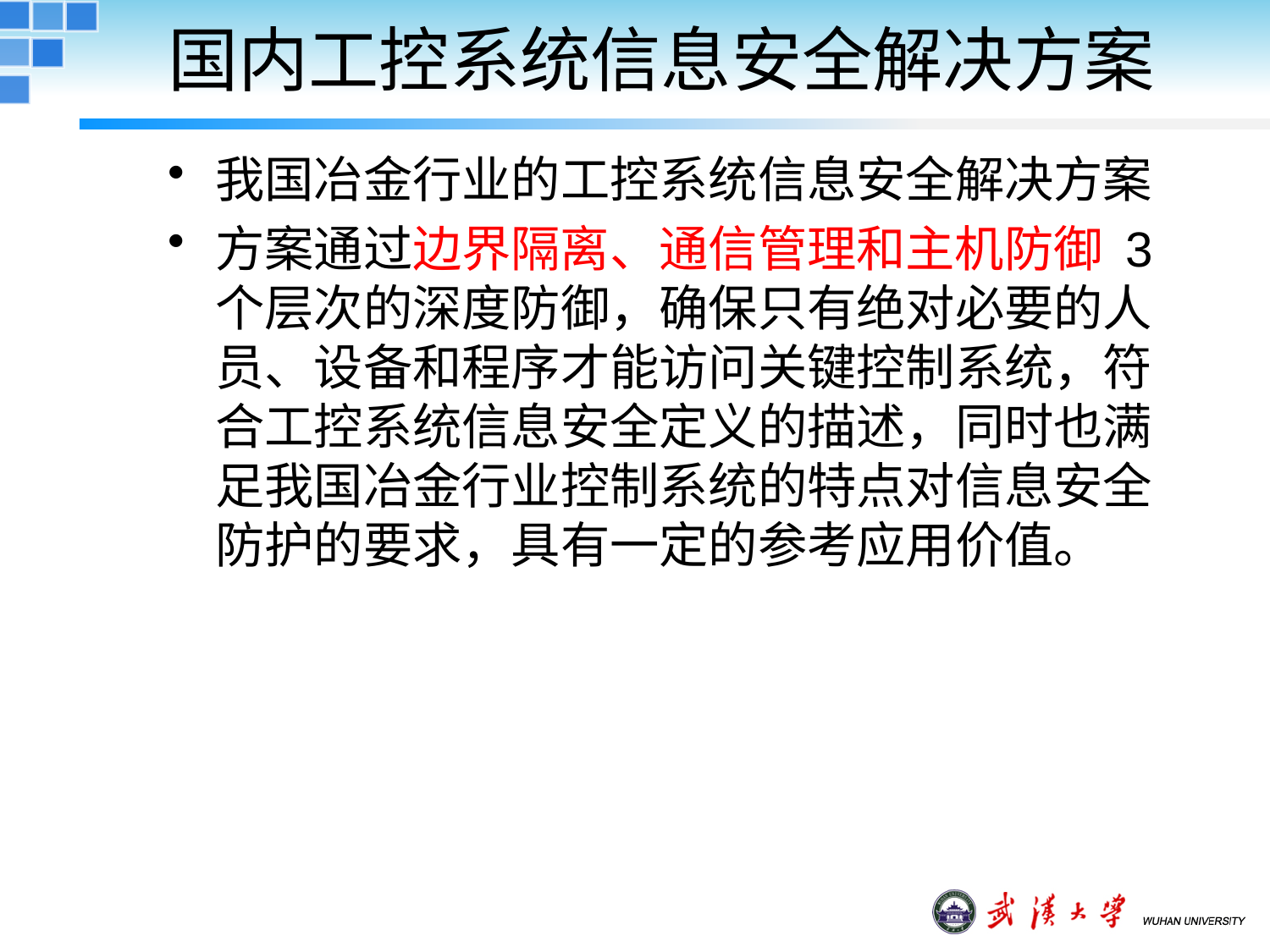

# 国内工控系统信息安全解决方案
我国冶金行业的工控系统信息安全解决方案
方案通过边界隔离、通信管理和主机防御 3个层次的深度防御，确保只有绝对必要的人员、设备和程序才能访问关键控制系统，符合工控系统信息安全定义的描述，同时也满足我国冶金行业控制系统的特点对信息安全防护的要求，具有一定的参考应用价值。